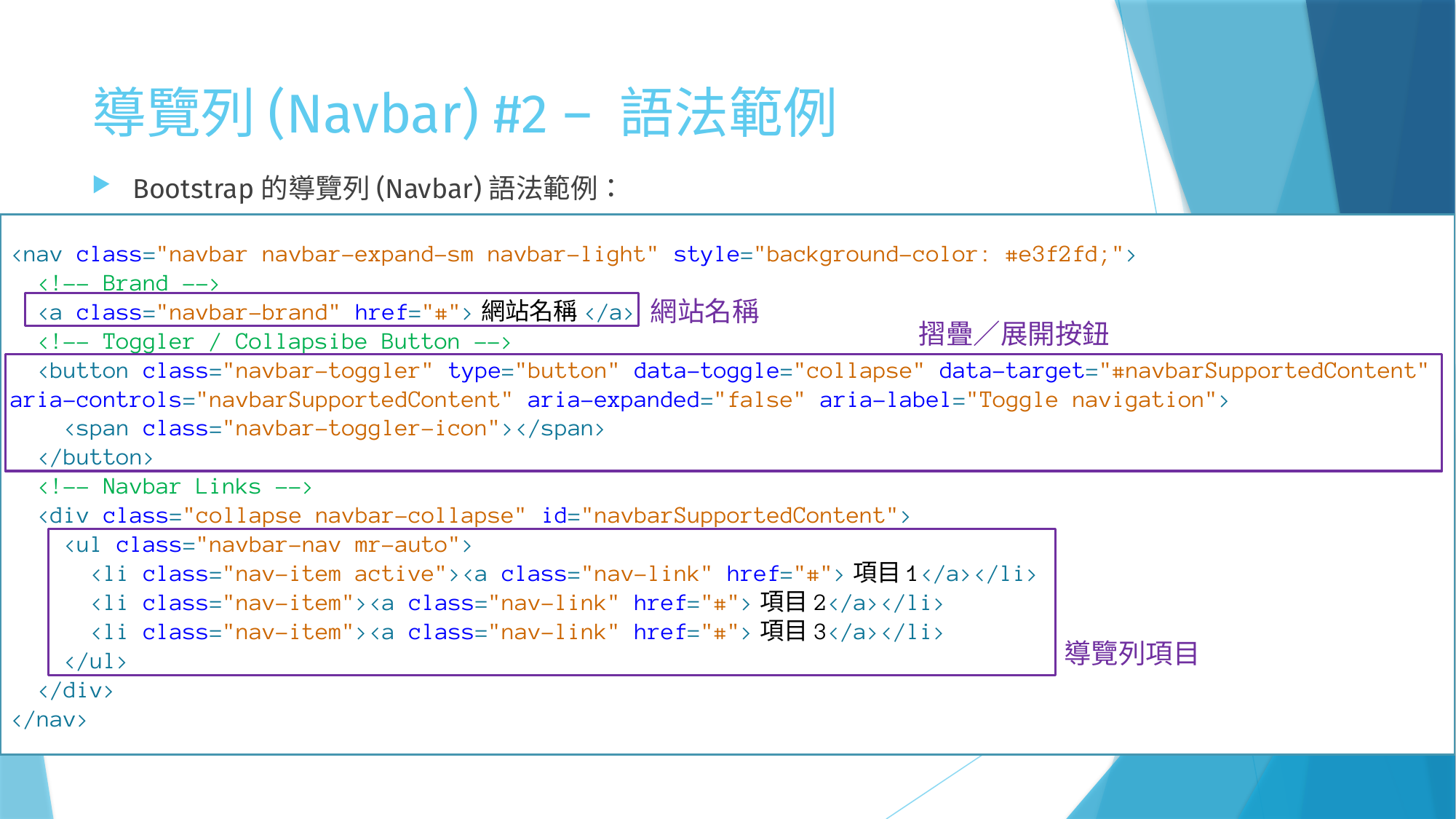

# 導覽列(Navbar) #2 – 語法範例
Bootstrap的導覽列(Navbar)語法範例：
<nav class="navbar navbar-expand-sm navbar-light" style="background-color: #e3f2fd;">
  <!-- Brand -->
  <a class="navbar-brand" href="#">網站名稱</a>
  <!-- Toggler / Collapsibe Button -->
  <button class="navbar-toggler" type="button" data-toggle="collapse" data-target="#navbarSupportedContent"
aria-controls="navbarSupportedContent" aria-expanded="false" aria-label="Toggle navigation">
    <span class="navbar-toggler-icon"></span>
  </button>
  <!-- Navbar Links -->
  <div class="collapse navbar-collapse" id="navbarSupportedContent">
    <ul class="navbar-nav mr-auto">
      <li class="nav-item active"><a class="nav-link" href="#">項目1</a></li>
      <li class="nav-item"><a class="nav-link" href="#">項目2</a></li>
      <li class="nav-item"><a class="nav-link" href="#">項目3</a></li>
    </ul>
  </div>
</nav>
網站名稱

摺疊／展開按鈕

導覽列項目
93